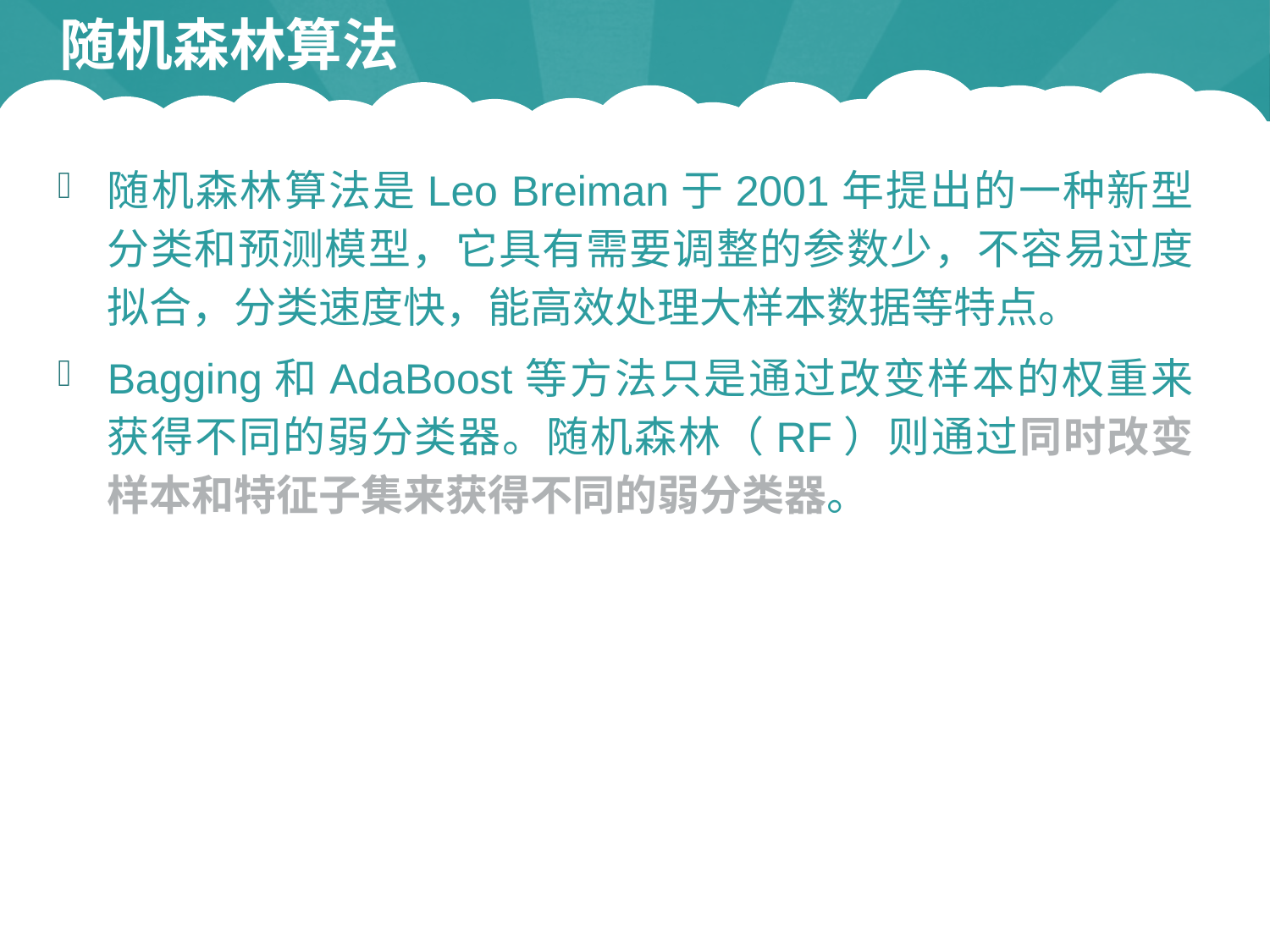

# 随机森林算法
随机森林算法是Leo Breiman于2001年提出的一种新型分类和预测模型，它具有需要调整的参数少，不容易过度拟合，分类速度快，能高效处理大样本数据等特点。
Bagging和AdaBoost等方法只是通过改变样本的权重来获得不同的弱分类器。随机森林（RF）则通过同时改变样本和特征子集来获得不同的弱分类器。